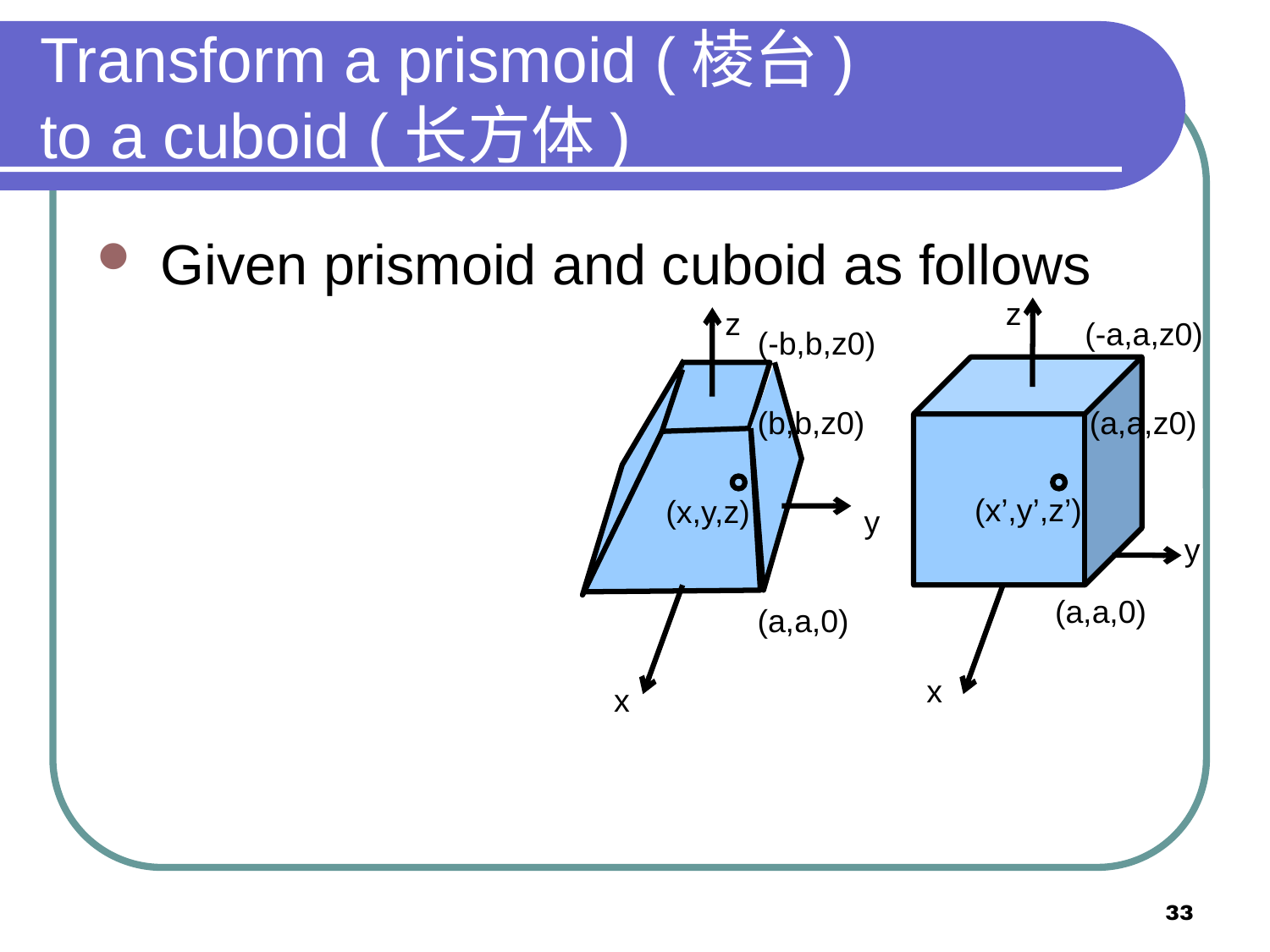

# Transform a prismoid (棱台)                to a cuboid (长方体)
 Given prismoid and cuboid as follows
z
z
(-a,a,z0)
(-b,b,z0)

(b,b,z0)
(a,a,z0)

(x’,y’,z’)
(x,y,z)
y
y
(a,a,0)
(a,a,0)
x
x
33